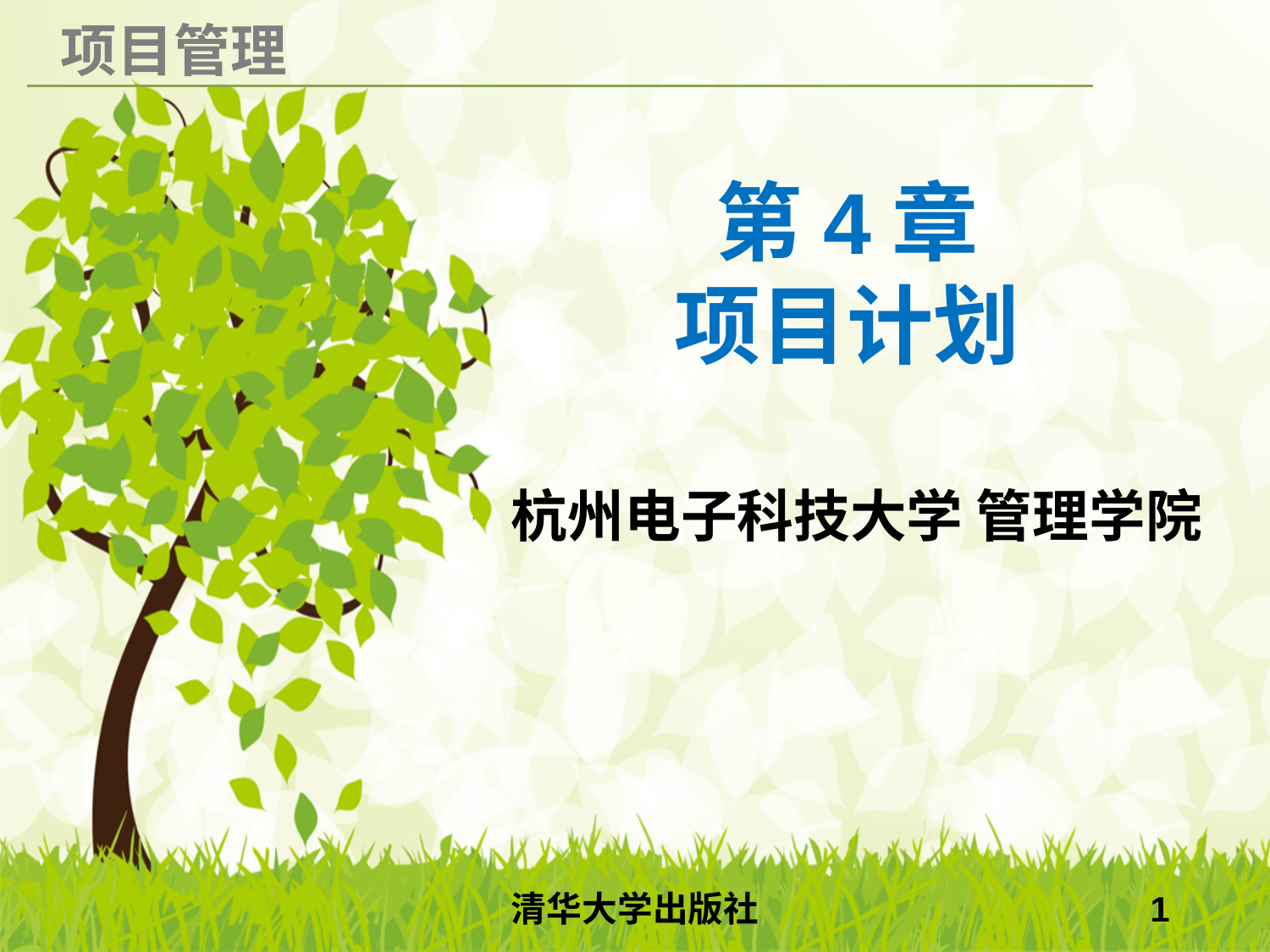

# 第4章 项目计划
杭州电子科技大学 管理学院
清华大学出版社
1